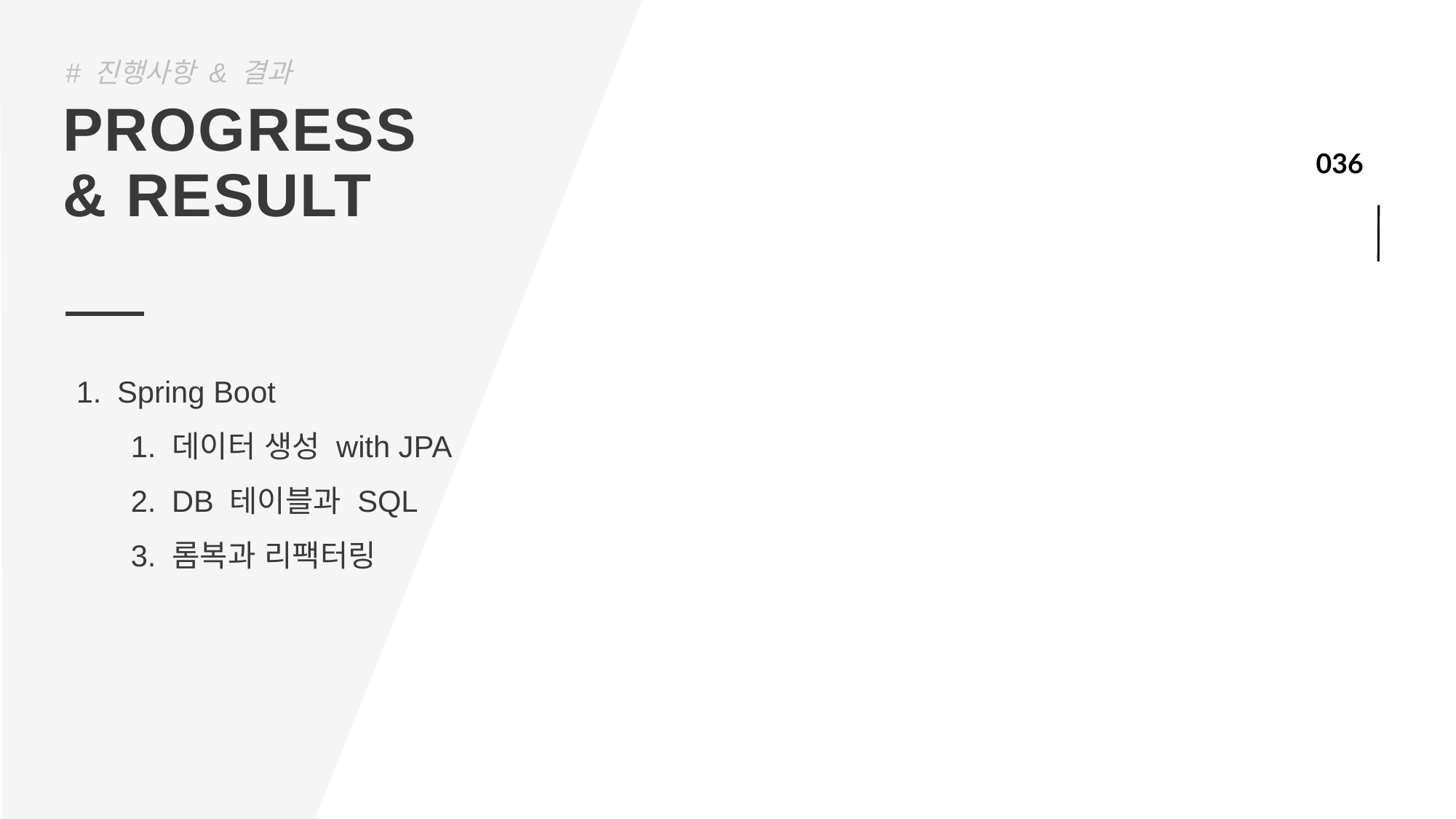

# 진행사항 & 결과
PROGRESS
& RESULT
Spring Boot
데이터 생성 with JPA
DB 테이블과 SQL
롬복과 리팩터링